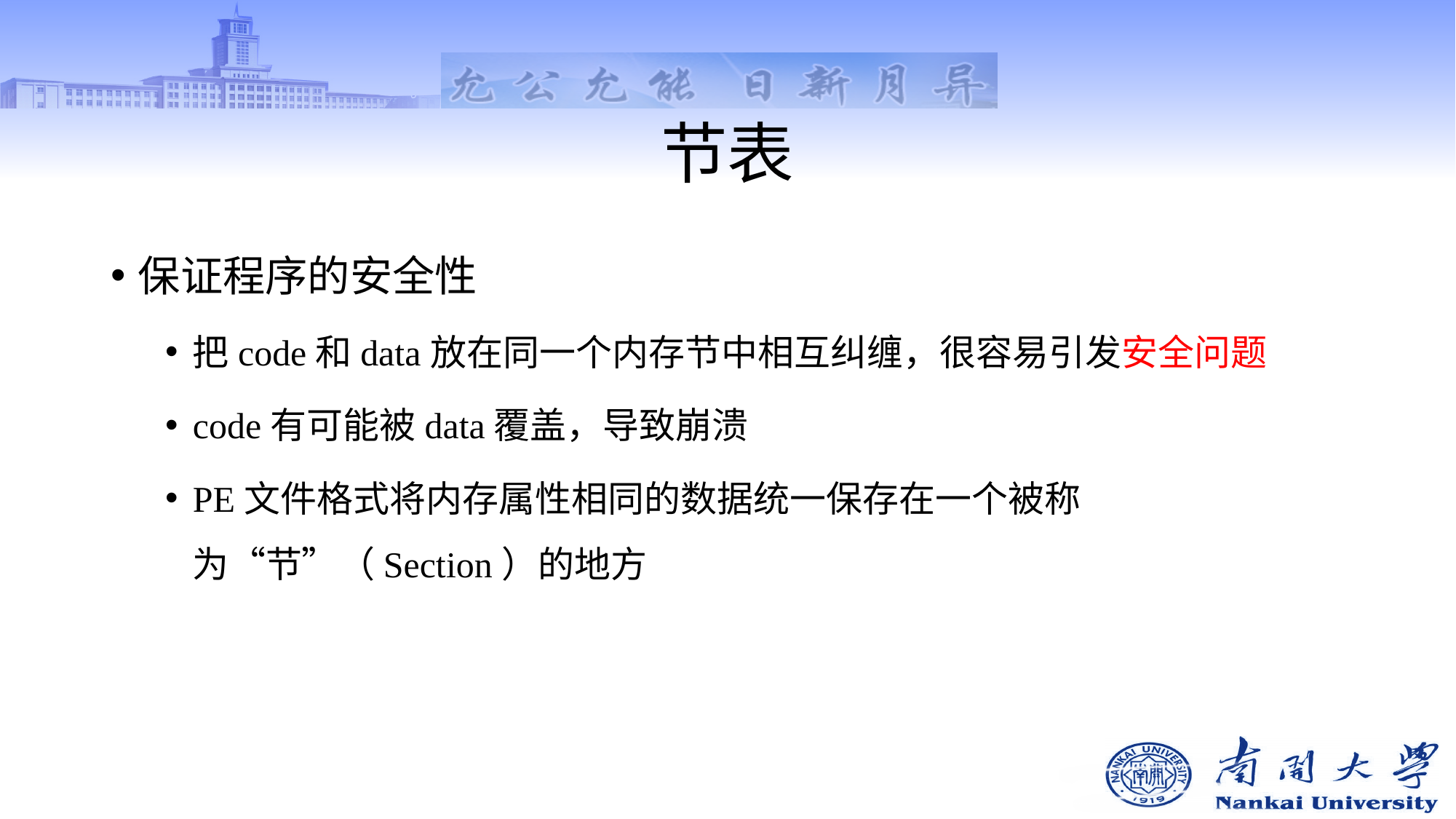

# 节表
保证程序的安全性
把code和data放在同一个内存节中相互纠缠，很容易引发安全问题
code有可能被data覆盖，导致崩溃
PE文件格式将内存属性相同的数据统一保存在一个被称为“节”（Section）的地方